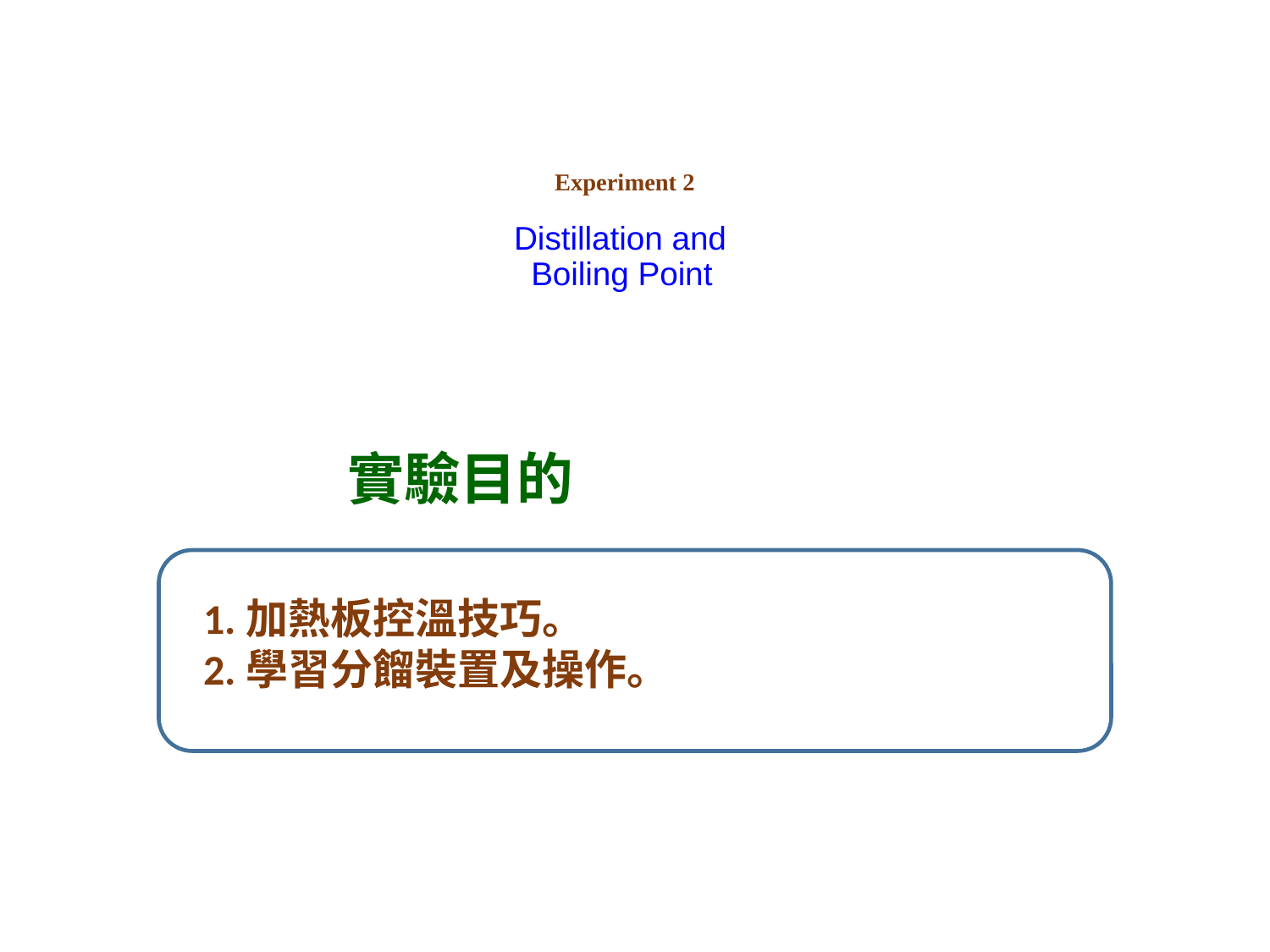

# Experiment 2 Distillation and Boiling Point
                   實驗目的

1.加熱板控溫技巧。
2.學習分餾裝置及操作。

9